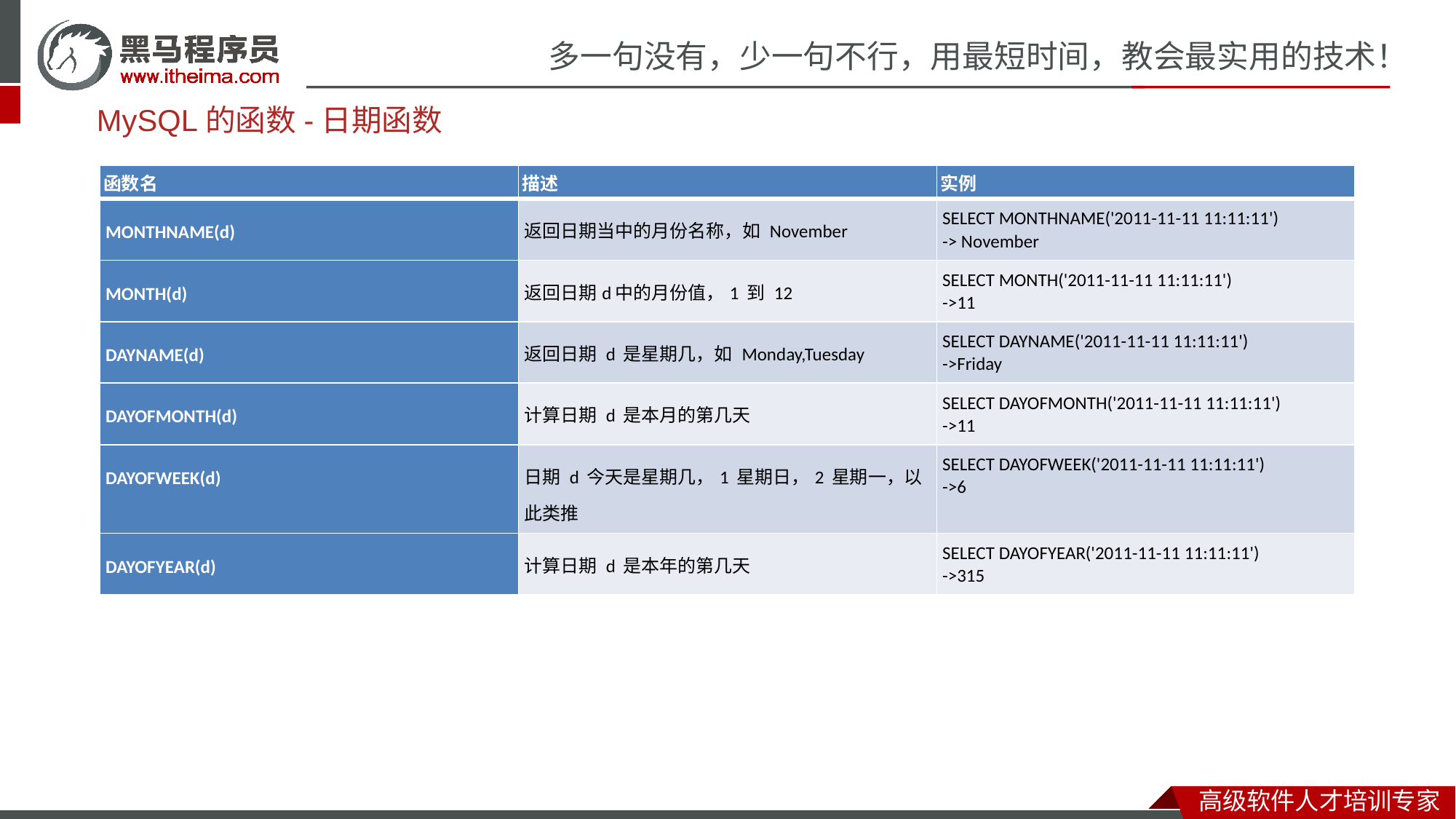

MySQL的函数-日期函数
| 函数名 | 描述 | 实例 |
| --- | --- | --- |
| MONTHNAME(d) | 返回日期当中的月份名称，如 November | SELECT MONTHNAME('2011-11-11 11:11:11') -> November |
| MONTH(d) | 返回日期d中的月份值，1 到 12 | SELECT MONTH('2011-11-11 11:11:11') ->11 |
| DAYNAME(d) | 返回日期 d 是星期几，如 Monday,Tuesday | SELECT DAYNAME('2011-11-11 11:11:11') ->Friday |
| DAYOFMONTH(d) | 计算日期 d 是本月的第几天 | SELECT DAYOFMONTH('2011-11-11 11:11:11') ->11 |
| DAYOFWEEK(d) | 日期 d 今天是星期几，1 星期日，2 星期一，以此类推 | SELECT DAYOFWEEK('2011-11-11 11:11:11') ->6 |
| DAYOFYEAR(d) | 计算日期 d 是本年的第几天 | SELECT DAYOFYEAR('2011-11-11 11:11:11') ->315 |